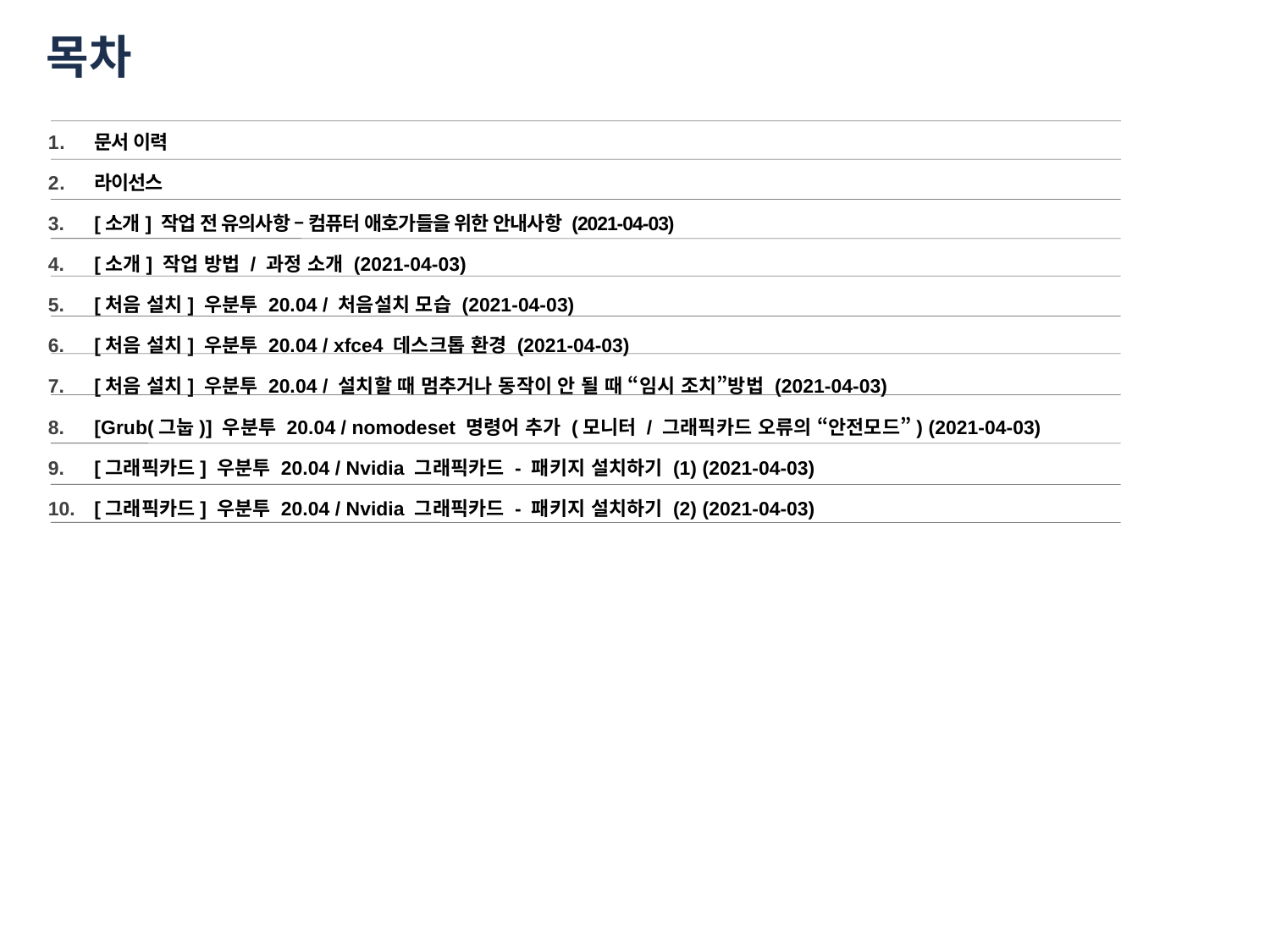

목차
문서 이력
라이선스
[소개] 작업 전 유의사항 – 컴퓨터 애호가들을 위한 안내사항 (2021-04-03)
[소개] 작업 방법 / 과정 소개 (2021-04-03)
[처음 설치] 우분투 20.04 / 처음설치 모습 (2021-04-03)
[처음 설치] 우분투 20.04 / xfce4 데스크톱 환경 (2021-04-03)
[처음 설치] 우분투 20.04 / 설치할 때 멈추거나 동작이 안 될 때 “임시 조치”방법 (2021-04-03)
[Grub(그눕)] 우분투 20.04 / nomodeset 명령어 추가 (모니터 / 그래픽카드 오류의 “안전모드”) (2021-04-03)
[그래픽카드] 우분투 20.04 / Nvidia 그래픽카드 - 패키지 설치하기 (1) (2021-04-03)
[그래픽카드] 우분투 20.04 / Nvidia 그래픽카드 - 패키지 설치하기 (2) (2021-04-03)